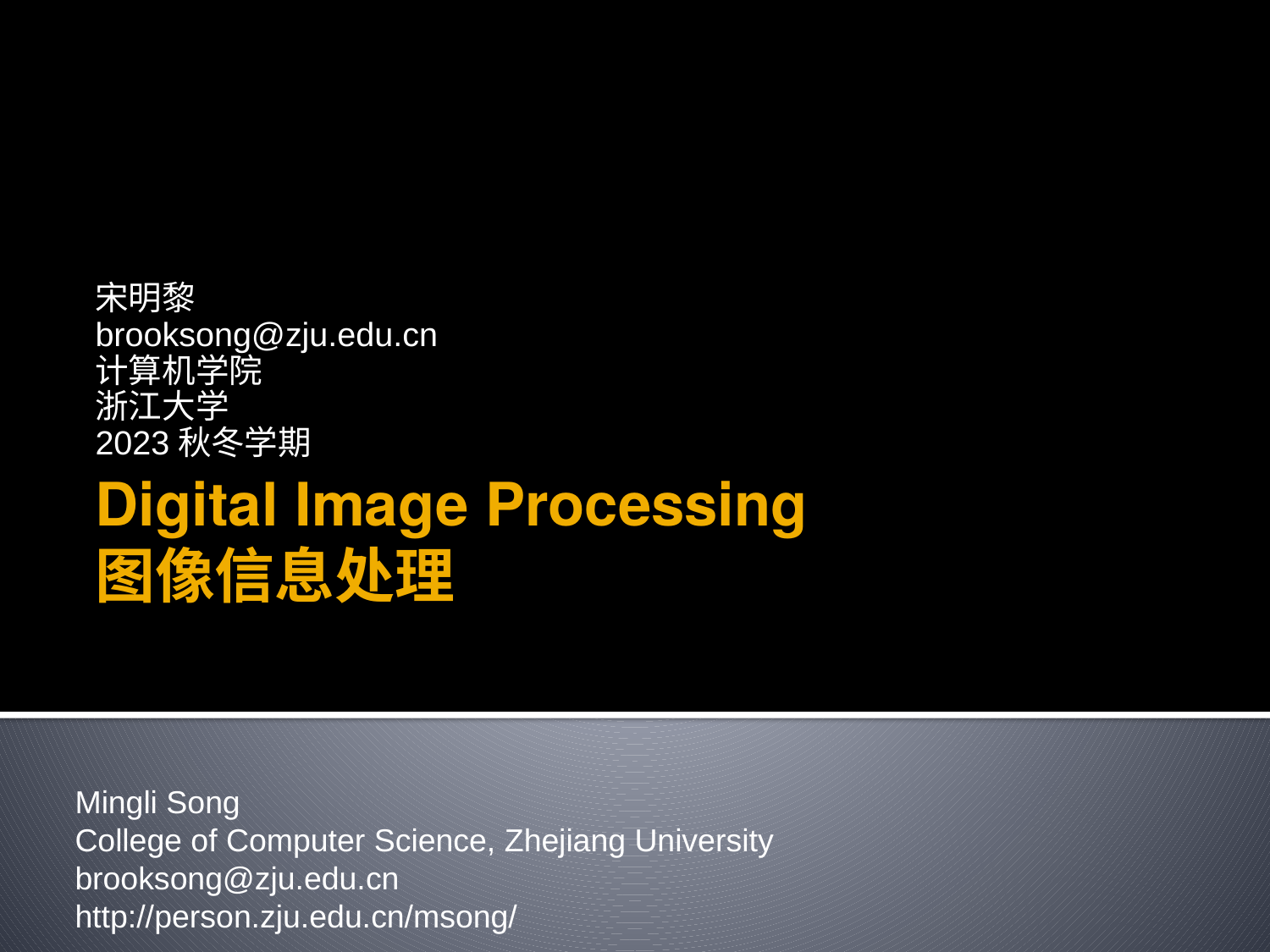

宋明黎
brooksong@zju.edu.cn
计算机学院
浙江大学
2023秋冬学期
# Digital Image Processing 图像信息处理
Mingli Song
College of Computer Science, Zhejiang University
brooksong@zju.edu.cn
http://person.zju.edu.cn/msong/